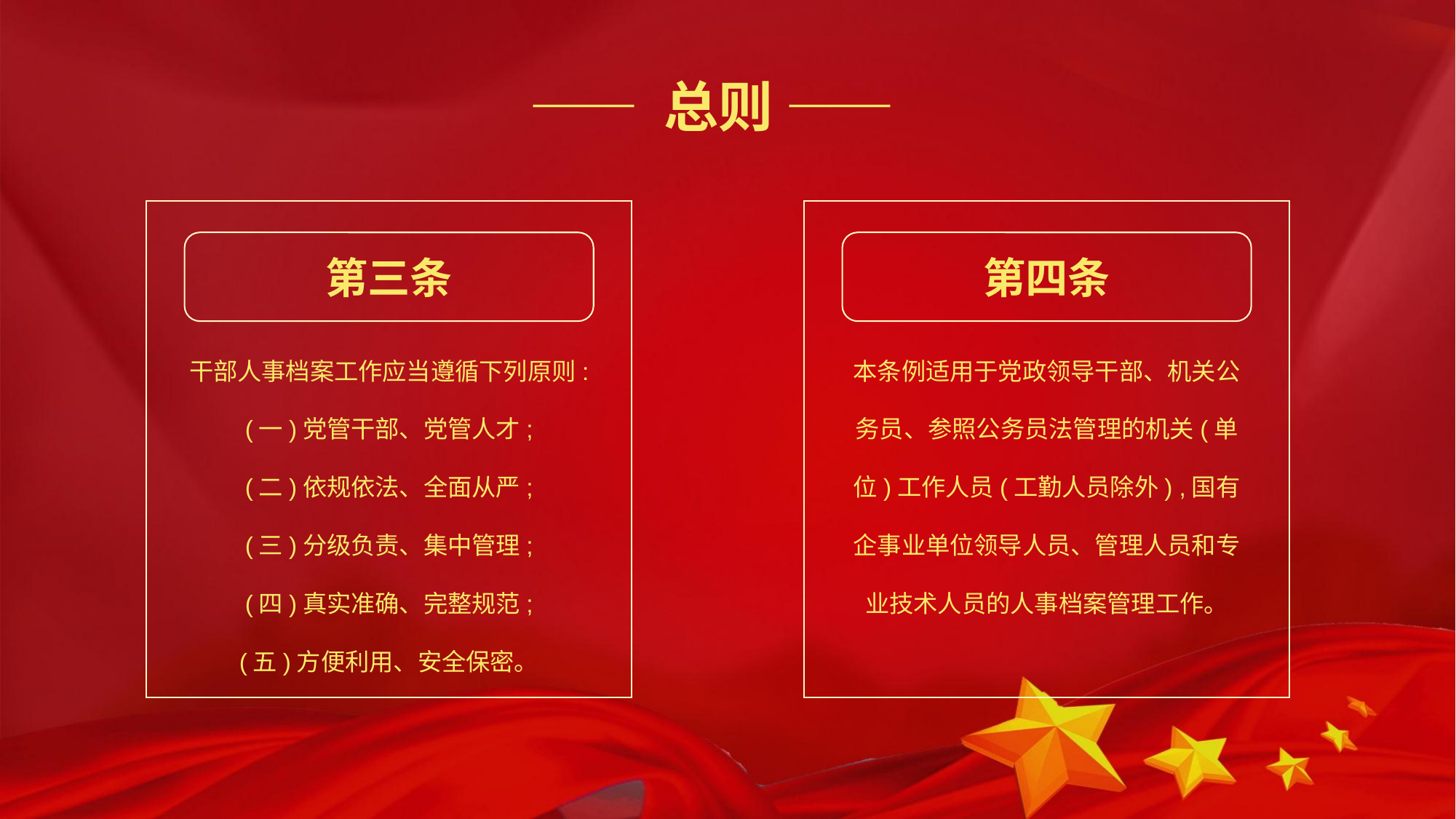

—— 总则 ——

第三条

第四条
干部人事档案工作应当遵循下列原则:
(一)党管干部、党管人才;
(二)依规依法、全面从严;
(三)分级负责、集中管理;
(四)真实准确、完整规范;
(五)方便利用、安全保密。
本条例适用于党政领导干部、机关公务员、参照公务员法管理的机关(单位)工作人员(工勤人员除外) ,国有企事业单位领导人员、管理人员和专业技术人员的人事档案管理工作。